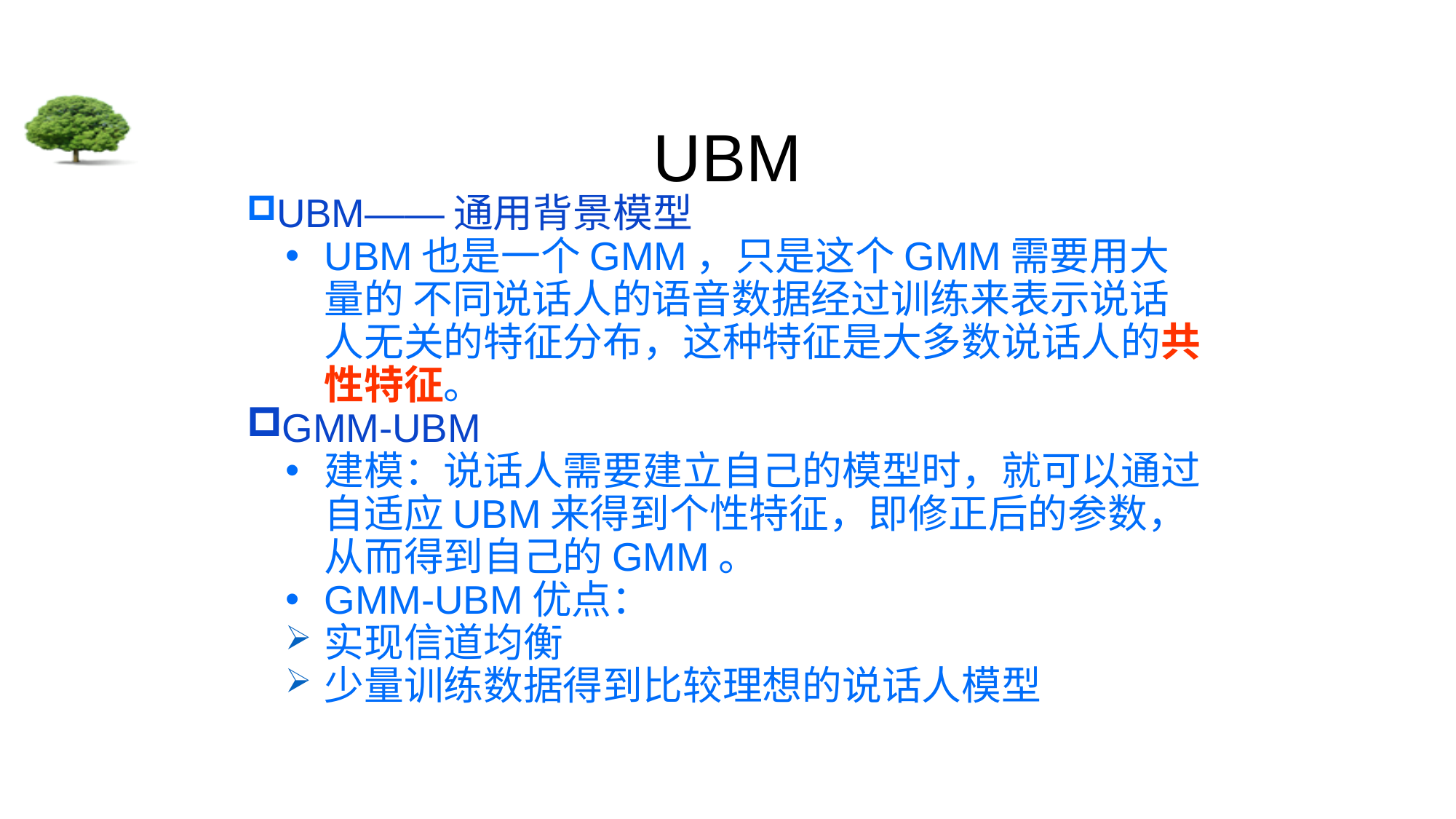

# UBM
UBM——通用背景模型
UBM也是一个GMM，只是这个GMM需要用大量的 不同说话人的语音数据经过训练来表示说话 人无关的特征分布，这种特征是大多数说话人的共性特征。
GMM-UBM
建模：说话人需要建立自己的模型时，就可以通过自适应UBM来得到个性特征，即修正后的参数，从而得到自己的GMM。
GMM-UBM优点：
实现信道均衡
少量训练数据得到比较理想的说话人模型